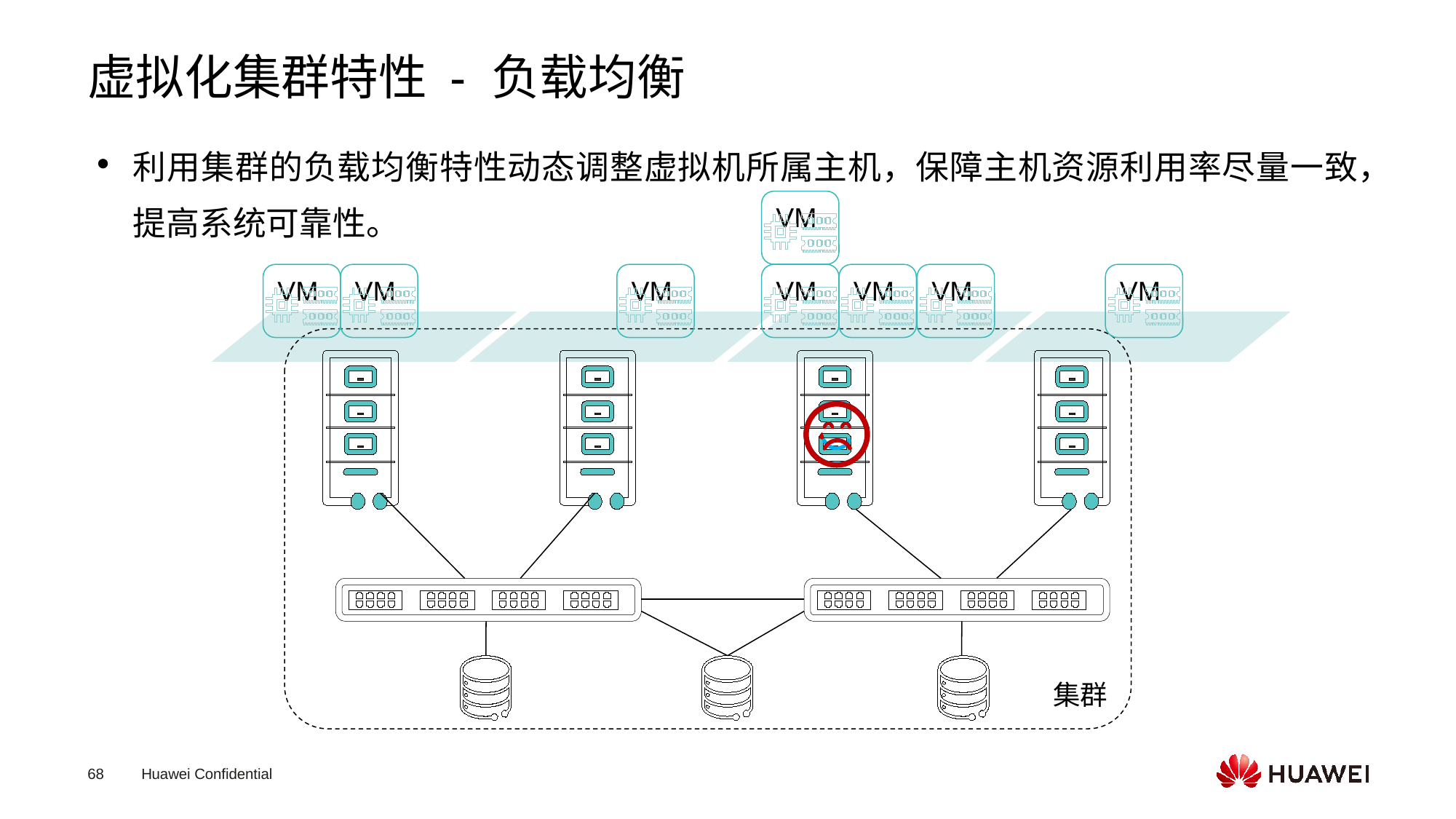

# 虚拟化集群特性 - 负载均衡
利用集群的负载均衡特性动态调整虚拟机所属主机，保障主机资源利用率尽量一致，提高系统可靠性。
VM

VM

VM

VM

VM

VM

VM

VM

集群